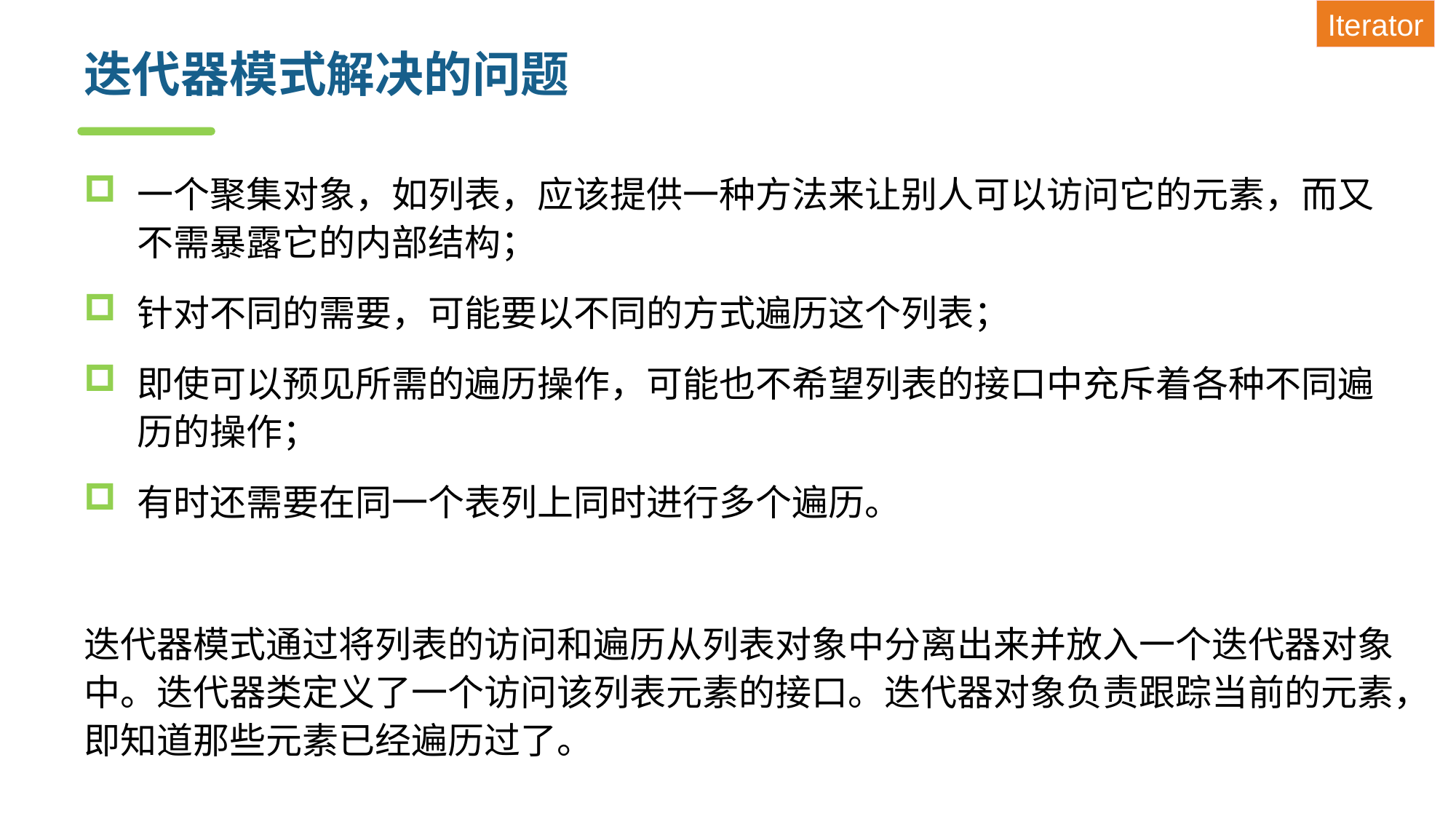

Iterator
# 迭代器模式解决的问题
一个聚集对象，如列表，应该提供一种方法来让别人可以访问它的元素，而又不需暴露它的内部结构；
针对不同的需要，可能要以不同的方式遍历这个列表；
即使可以预见所需的遍历操作，可能也不希望列表的接口中充斥着各种不同遍历的操作；
有时还需要在同一个表列上同时进行多个遍历。

迭代器模式通过将列表的访问和遍历从列表对象中分离出来并放入一个迭代器对象中。迭代器类定义了一个访问该列表元素的接口。迭代器对象负责跟踪当前的元素，即知道那些元素已经遍历过了。
188